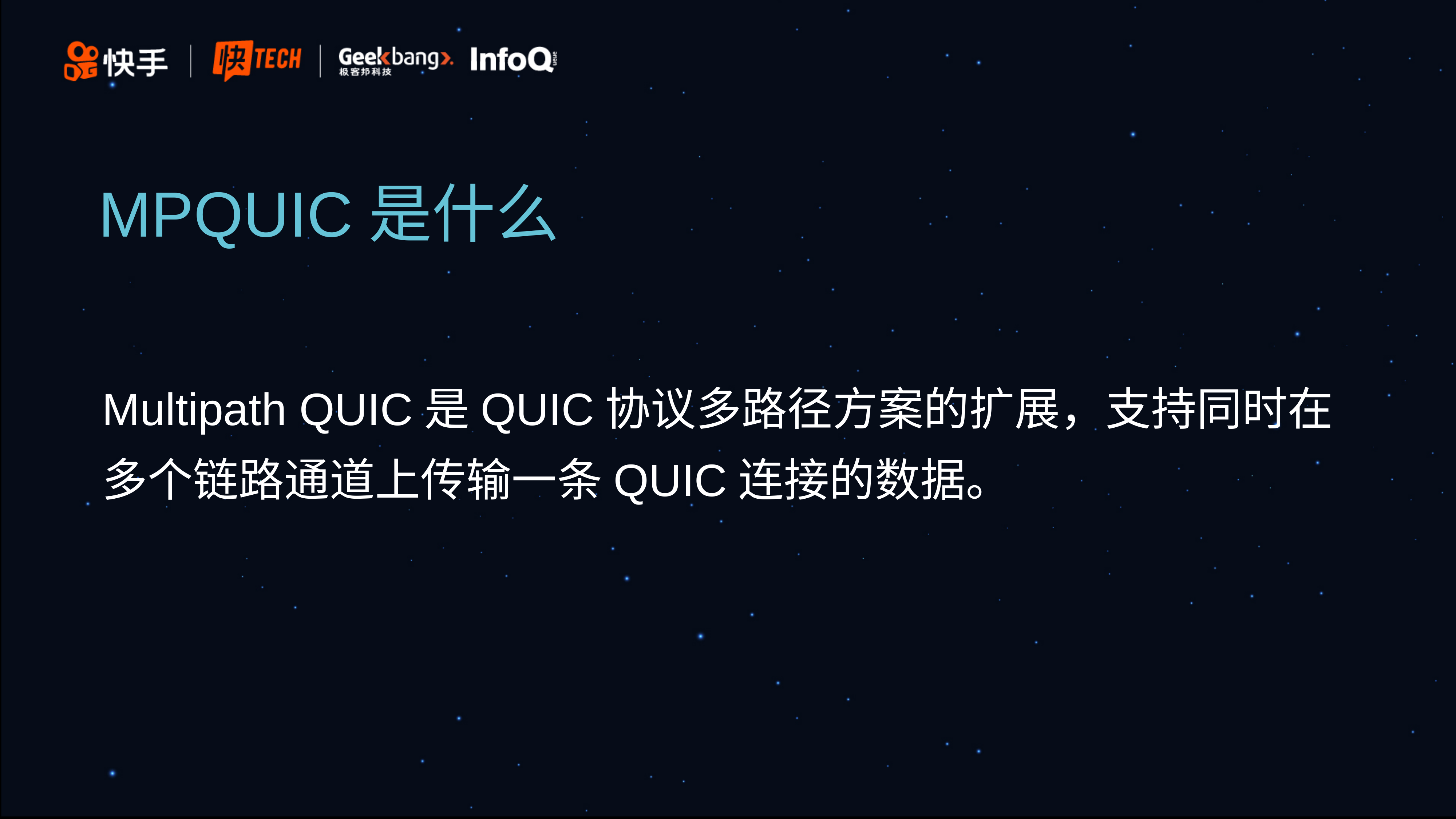

# MPQUIC是什么
Multipath QUIC是QUIC协议多路径方案的扩展，支持同时在多个链路通道上传输一条QUIC连接的数据。